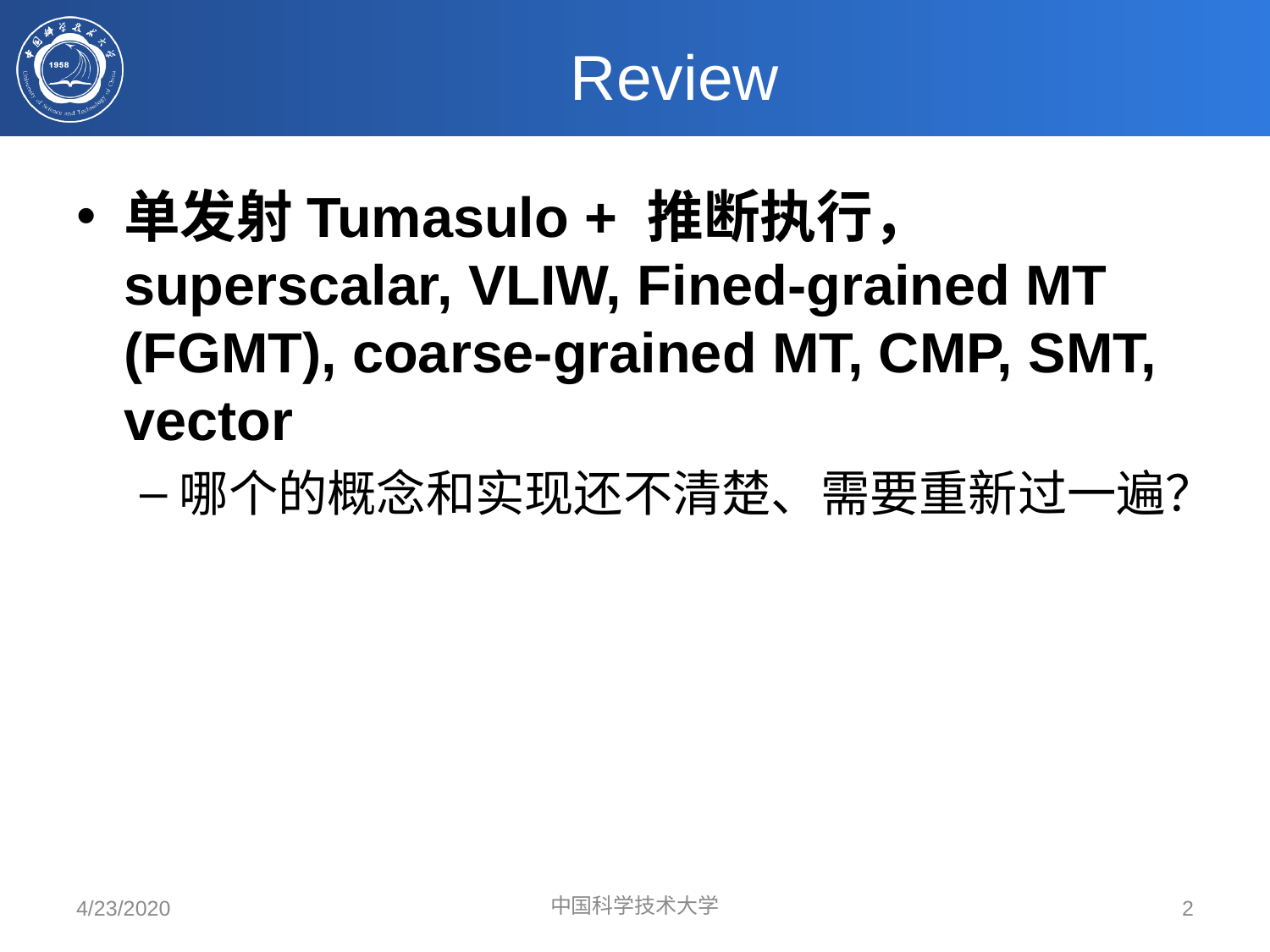

# Review
单发射Tumasulo + 推断执行， superscalar, VLIW, Fined-grained MT (FGMT), coarse-grained MT, CMP, SMT, vector
哪个的概念和实现还不清楚、需要重新过一遍？

4/23/2020
中国科学技术大学
2